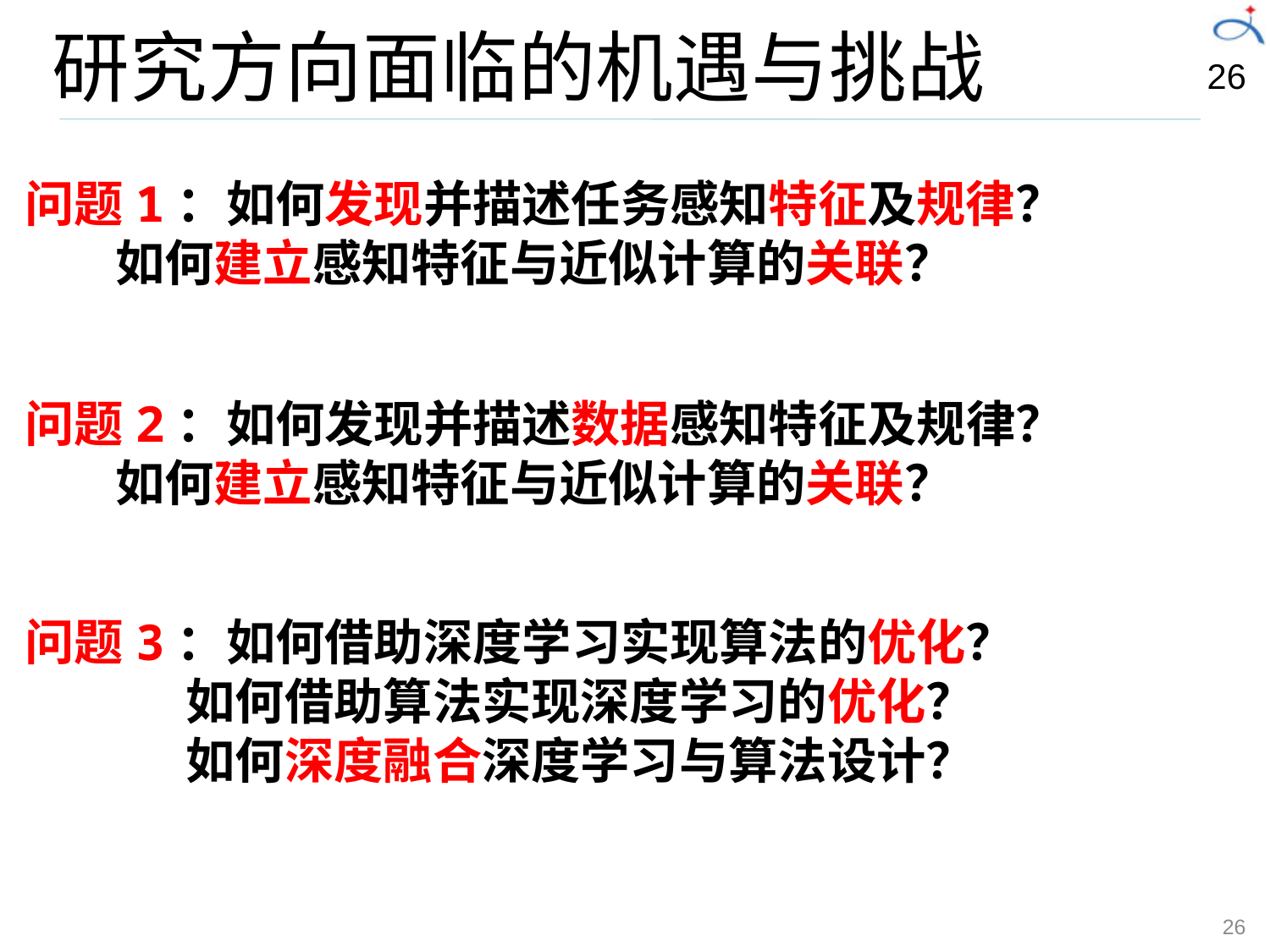

# 研究方向面临的机遇与挑战
26
问题1：如何发现并描述任务感知特征及规律？
       如何建立感知特征与近似计算的关联？

问题2：如何发现并描述数据感知特征及规律？
       如何建立感知特征与近似计算的关联？

问题3：如何借助深度学习实现算法的优化？
	  如何借助算法实现深度学习的优化？
	  如何深度融合深度学习与算法设计？

26